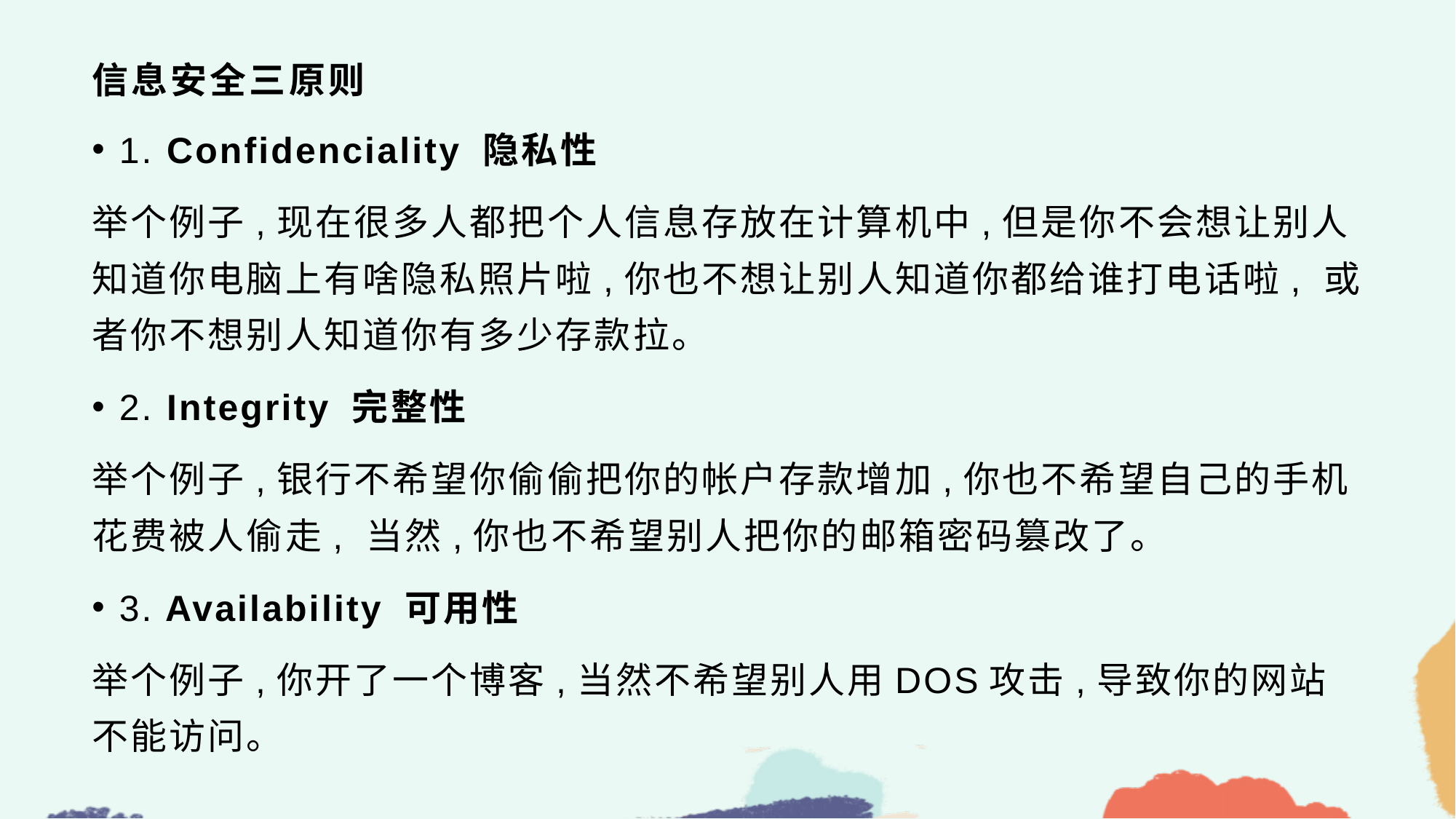

# 信息安全三原则
1. Confidenciality 隐私性
举个例子,现在很多人都把个人信息存放在计算机中,但是你不会想让别人知道你电脑上有啥隐私照片啦,你也不想让别人知道你都给谁打电话啦, 或者你不想别人知道你有多少存款拉。
2. Integrity 完整性
举个例子,银行不希望你偷偷把你的帐户存款增加,你也不希望自己的手机花费被人偷走, 当然,你也不希望别人把你的邮箱密码篡改了。
3. Availability 可用性
举个例子,你开了一个博客,当然不希望别人用DOS攻击,导致你的网站不能访问。